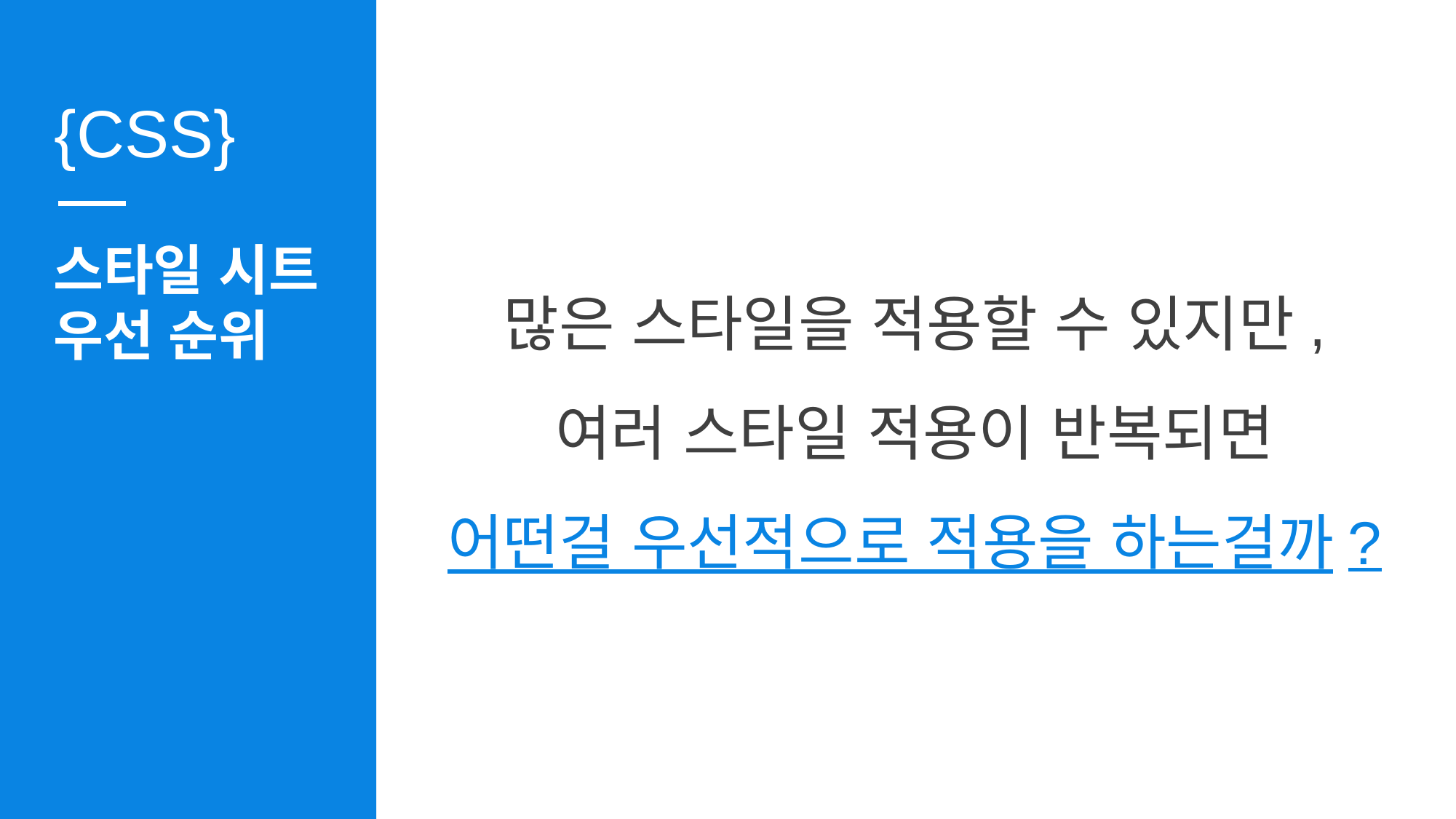

스타일 시트
우선 순위
많은 스타일을 적용할 수 있지만,
여러 스타일 적용이 반복되면
어떤걸 우선적으로 적용을 하는걸까?